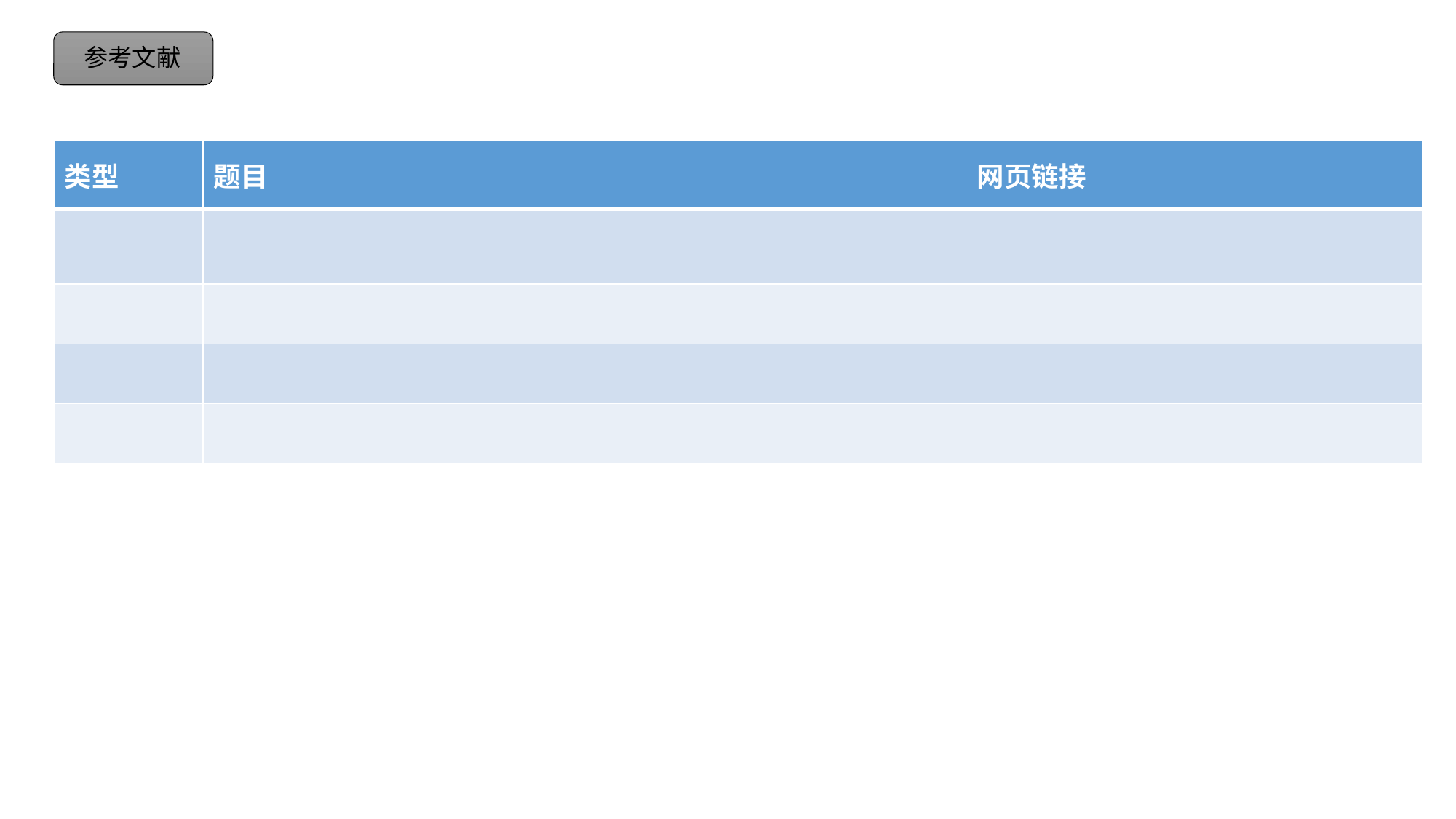

参考文献
| 类型 | 题目 | 网页链接 |
| --- | --- | --- |
|  |  |  |
|  |  |  |
|  |  |  |
|  |  |  |